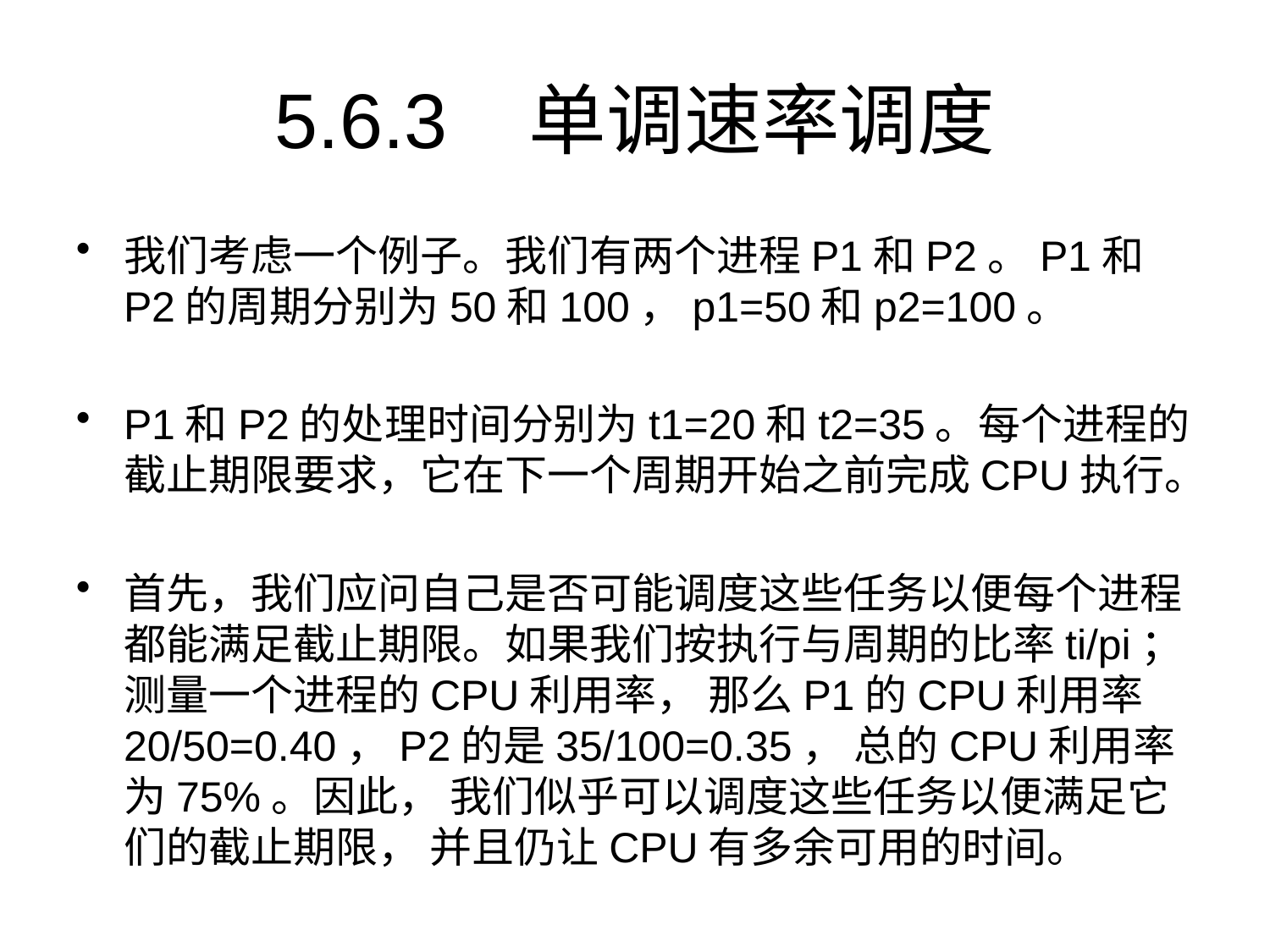

# 5.6.3	单调速率调度
我们考虑一个例子。我们有两个进程P1和P2。P1和P2的周期分别为50和100，p1=50和p2=100。

P1和P2的处理时间分别为t1=20和t2=35。每个进程的截止期限要求，它在下一个周期开始之前完成CPU执行。

首先，我们应问自己是否可能调度这些任务以便每个进程都能满足截止期限。如果我们按执行与周期的比率ti/pi； 测量一个进程的CPU利用率， 那么P1的CPU利用率20/50=0.40，P2的是35/100=0.35， 总的CPU利用率为75%。因此， 我们似乎可以调度这些任务以便满足它们的截止期限， 并且仍让CPU有多余可用的时间。